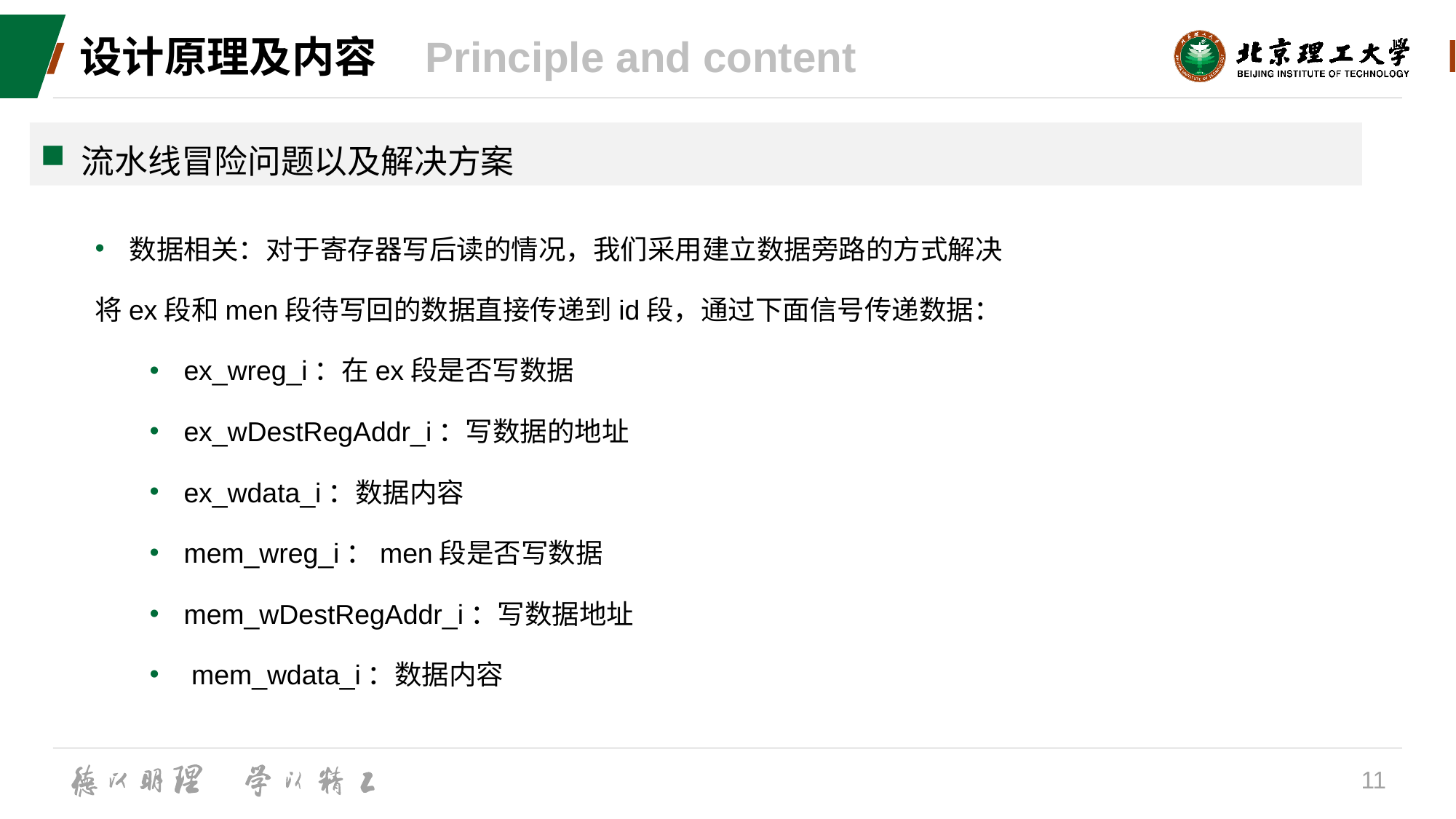

# 设计原理及内容    Principle and content
流水线冒险问题以及解决方案
数据相关：对于寄存器写后读的情况，我们采用建立数据旁路的方式解决
将ex段和men段待写回的数据直接传递到id段，通过下面信号传递数据：
ex_wreg_i：在ex段是否写数据
ex_wDestRegAddr_i：写数据的地址
ex_wdata_i：数据内容
mem_wreg_i：men段是否写数据
mem_wDestRegAddr_i：写数据地址
 mem_wdata_i：数据内容